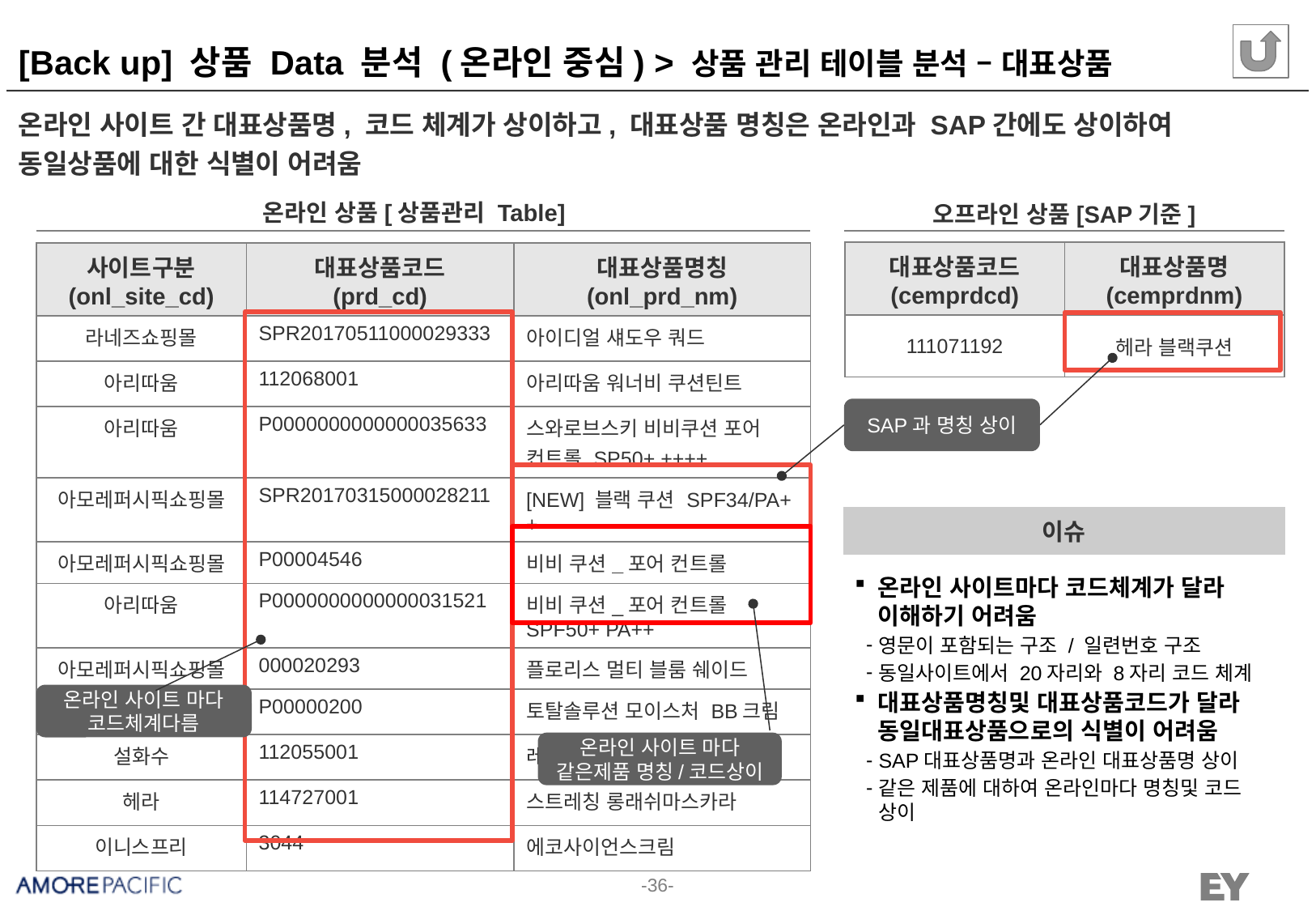

# [Back up] 상품 Data 분석 (온라인 중심) > 상품 관리 테이블 분석 – 대표상품

온라인 사이트 간 대표상품명, 코드 체계가 상이하고, 대표상품 명칭은 온라인과 SAP간에도 상이하여 동일상품에 대한 식별이 어려움
온라인 상품[상품관리 Table]
오프라인 상품[SAP기준]
| 대표상품코드 (cemprdcd) | 대표상품명 (cemprdnm) |
| --- | --- |
| 111071192 | 헤라 블랙쿠션 |
| 사이트구분 (onl\_site\_cd) | 대표상품코드 (prd\_cd) | 대표상품명칭 (onl\_prd\_nm) |
| --- | --- | --- |
| 라네즈쇼핑몰 | SPR20170511000029333 | 아이디얼 섀도우 쿼드 |
| 아리따움 | 112068001 | 아리따움 워너비 쿠션틴트 |
| 아리따움 | P0000000000000035633 | 스와로브스키 비비쿠션 포어 컨트롤 SP50+ ++++ |
| 아모레퍼시픽쇼핑몰 | SPR20170315000028211 | [NEW] 블랙 쿠션 SPF34/PA++ |
| 아모레퍼시픽쇼핑몰 | P00004546 | 비비 쿠션\_포어 컨트롤 |
| 아리따움 | P0000000000000031521 | 비비 쿠션\_포어 컨트롤 SPF50+ PA++ |
| 아모레퍼시픽쇼핑몰 | 000020293 | 플로리스 멀티 블룸 쉐이드 |
| 아모레퍼시픽쇼핑몰 | P00000200 | 토탈솔루션 모이스처 BB크림 |
| 설화수 | 112055001 | 레디언스 블러셔 |
| 헤라 | 114727001 | 스트레칭 롱래쉬마스카라 |
| 이니스프리 | 3044 | 에코사이언스크림 |

SAP과 명칭 상이

이슈

온라인 사이트마다 코드체계가 달라 이해하기 어려움
영문이 포함되는 구조 / 일련번호 구조
동일사이트에서 20자리와 8자리 코드 체계
대표상품명칭및 대표상품코드가 달라 동일대표상품으로의 식별이 어려움
SAP대표상품명과 온라인 대표상품명 상이
같은 제품에 대하여 온라인마다 명칭및 코드 상이
온라인 사이트 마다 코드체계다름
온라인 사이트 마다 같은제품 명칭/코드상이